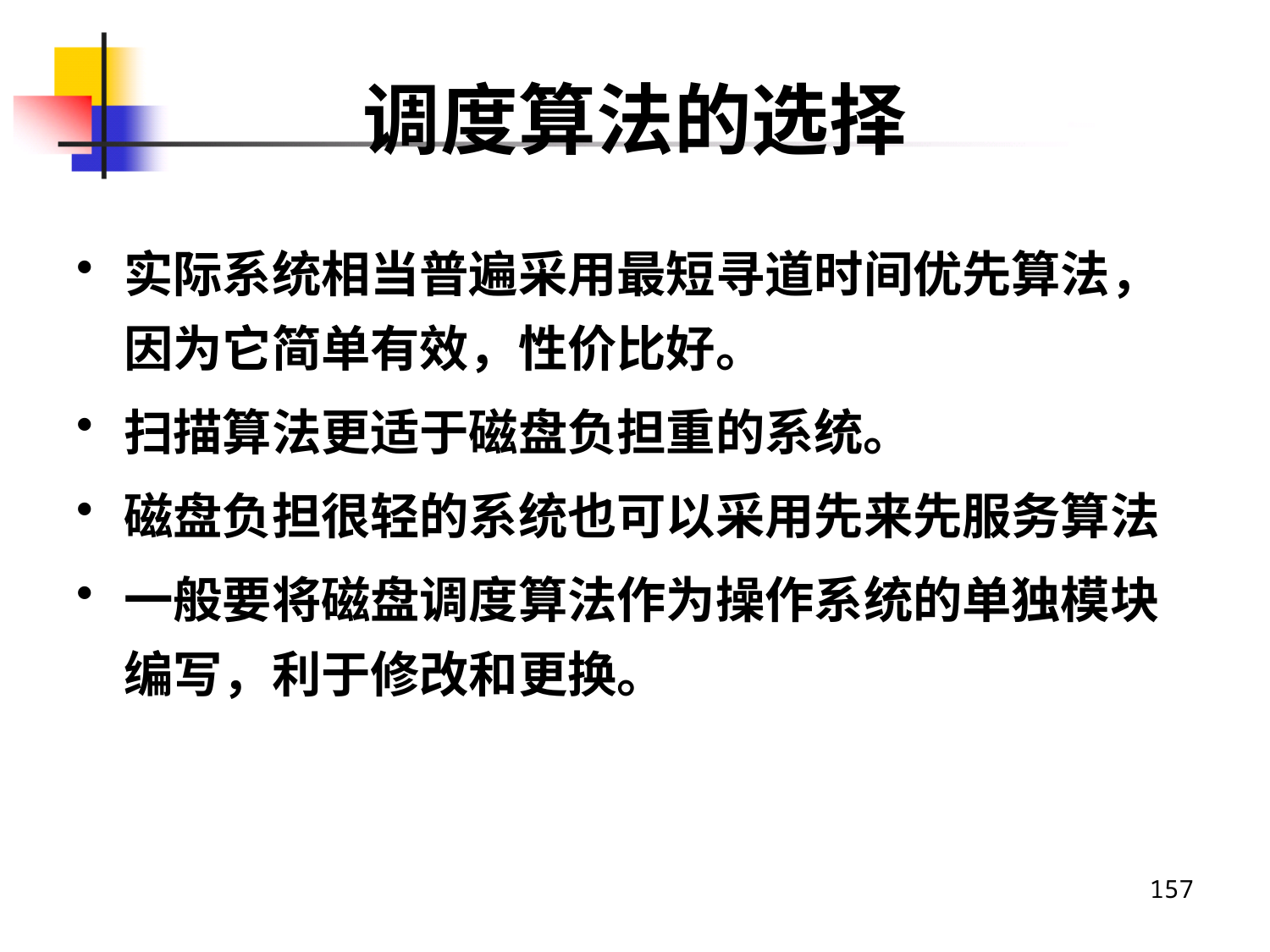

# 调度算法的选择
实际系统相当普遍采用最短寻道时间优先算法，因为它简单有效，性价比好。
扫描算法更适于磁盘负担重的系统。
磁盘负担很轻的系统也可以采用先来先服务算法
一般要将磁盘调度算法作为操作系统的单独模块编写，利于修改和更换。
157